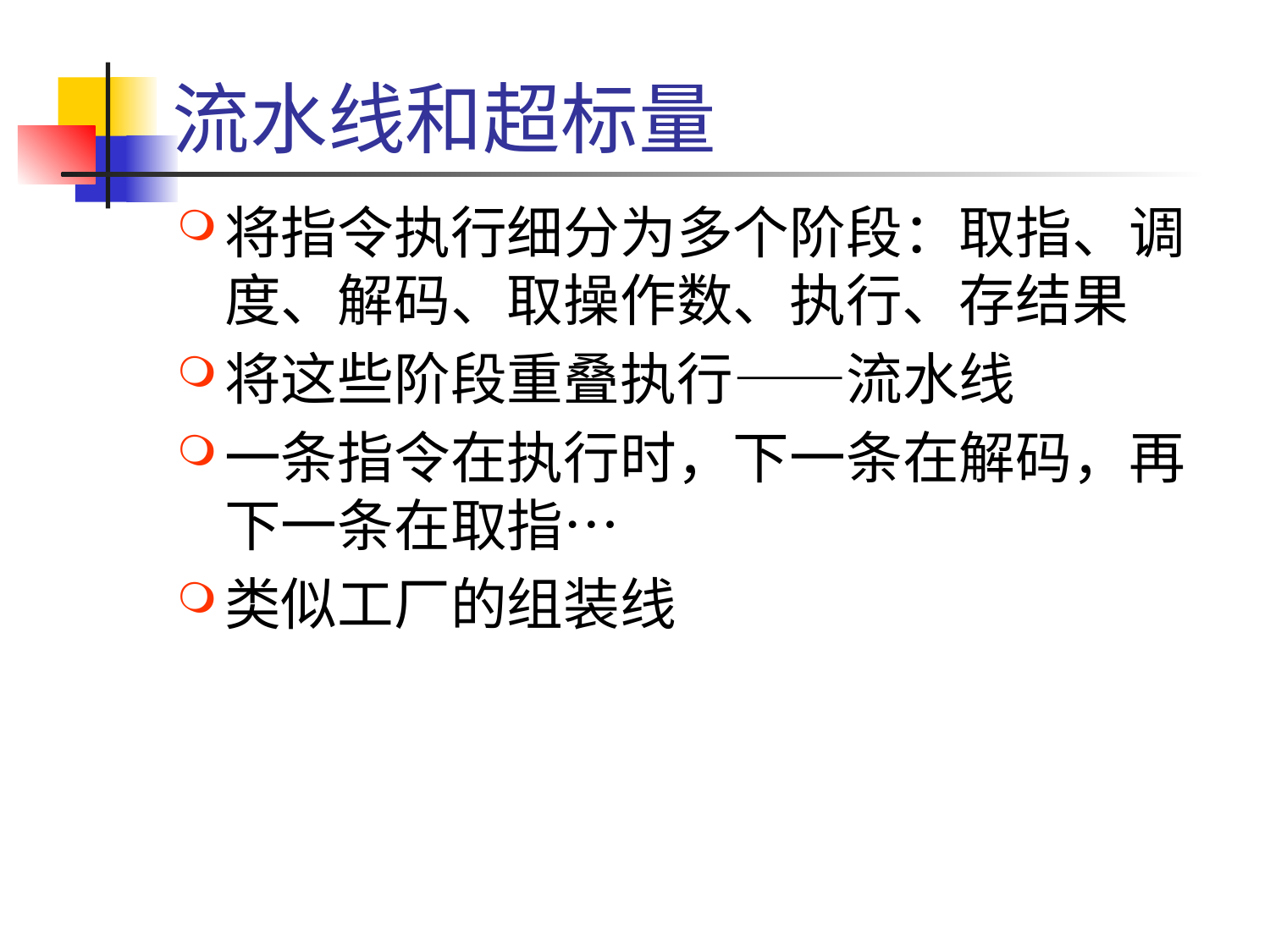

# 流水线和超标量
将指令执行细分为多个阶段：取指、调度、解码、取操作数、执行、存结果
将这些阶段重叠执行——流水线
一条指令在执行时，下一条在解码，再下一条在取指…
类似工厂的组装线